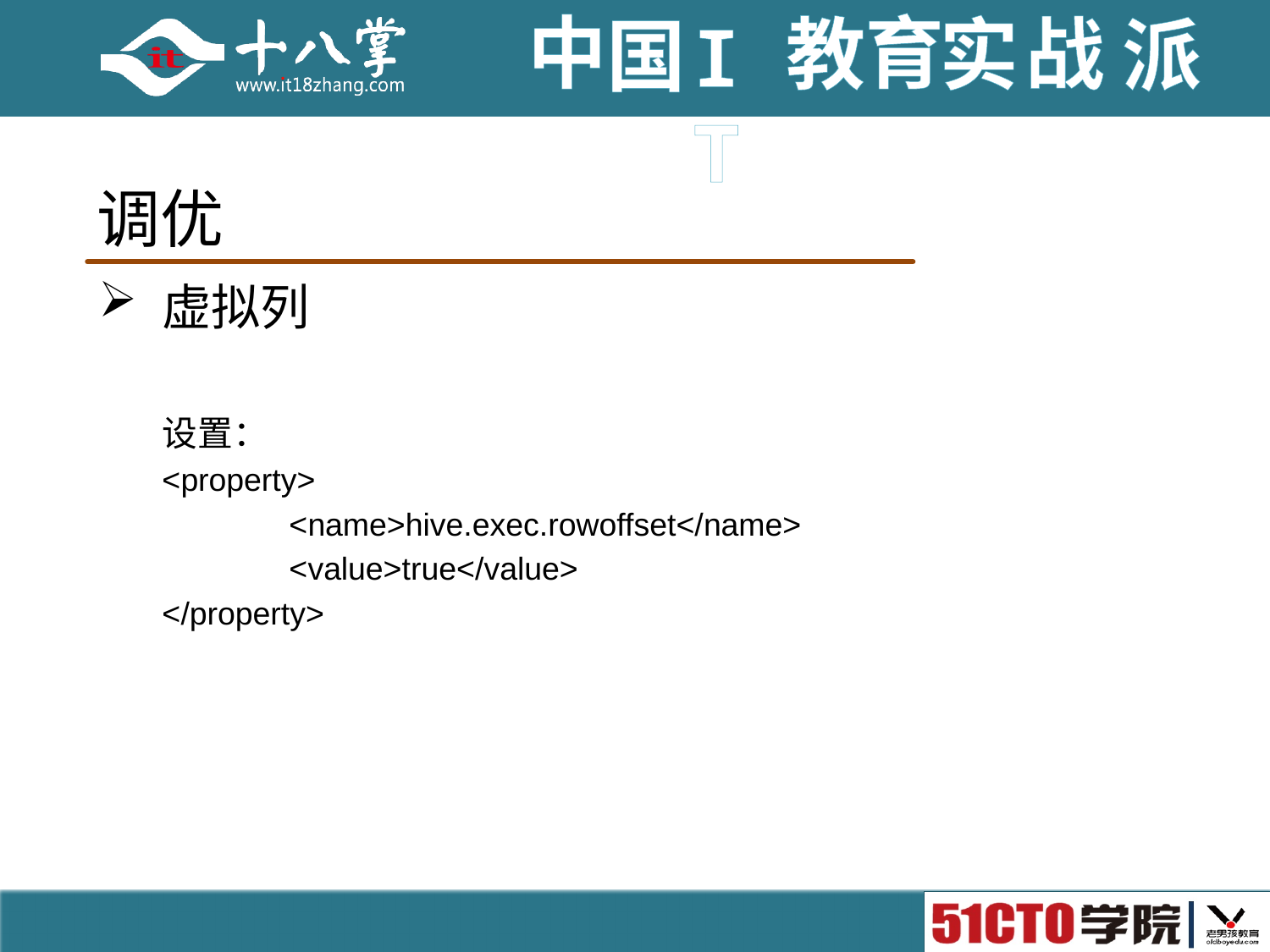

# 调优
虚拟列

设置：
<property>
	<name>hive.exec.rowoffset</name>
	<value>true</value>
</property>